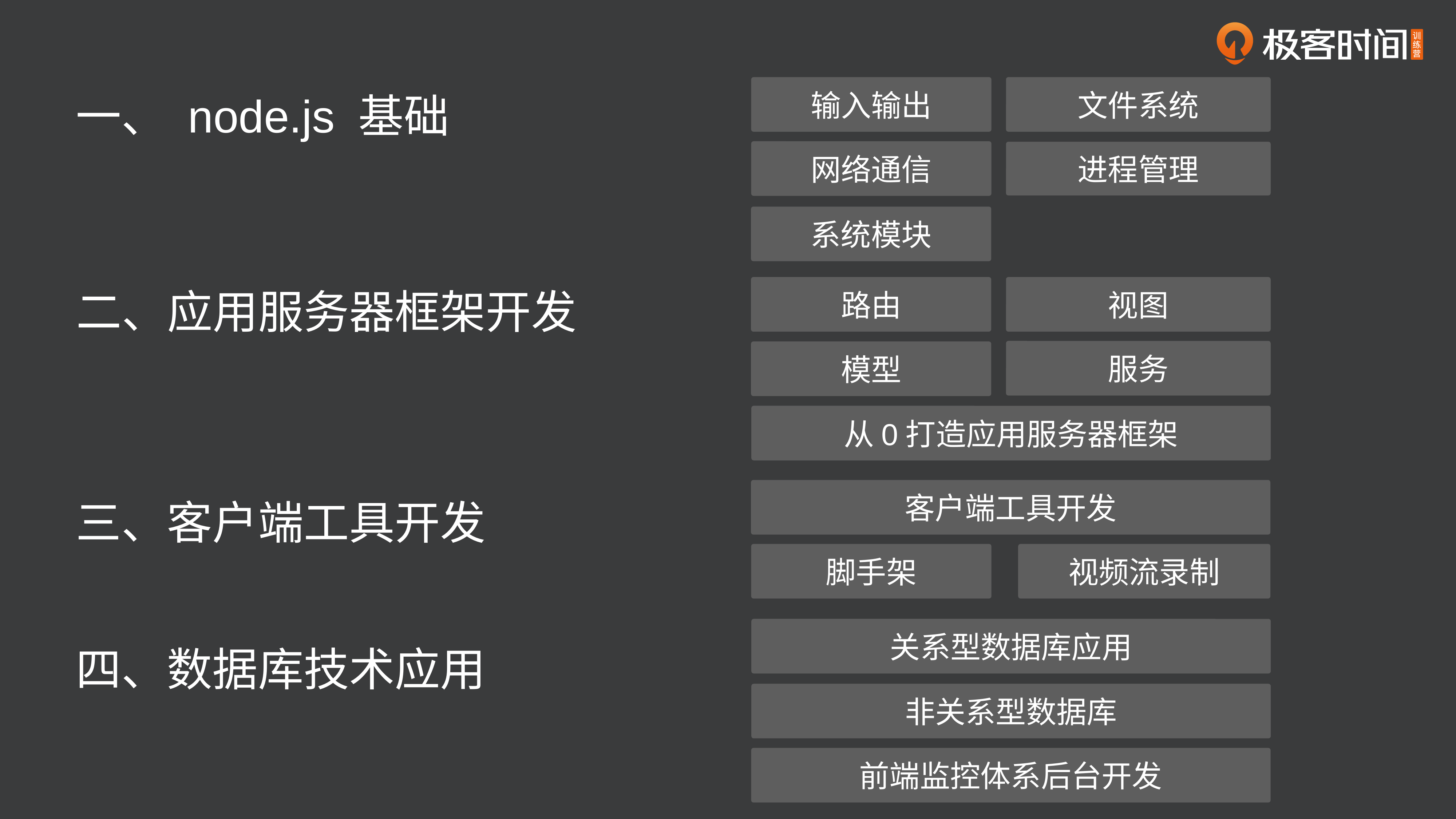

输入输出
文件系统
一、 node.js 基础
网络通信
进程管理
系统模块
路由
视图
二、应用服务器框架开发
服务
模型
从0打造应用服务器框架
客户端工具开发
三、客户端工具开发
脚手架
视频流录制
关系型数据库应用
四、数据库技术应用
非关系型数据库
前端监控体系后台开发